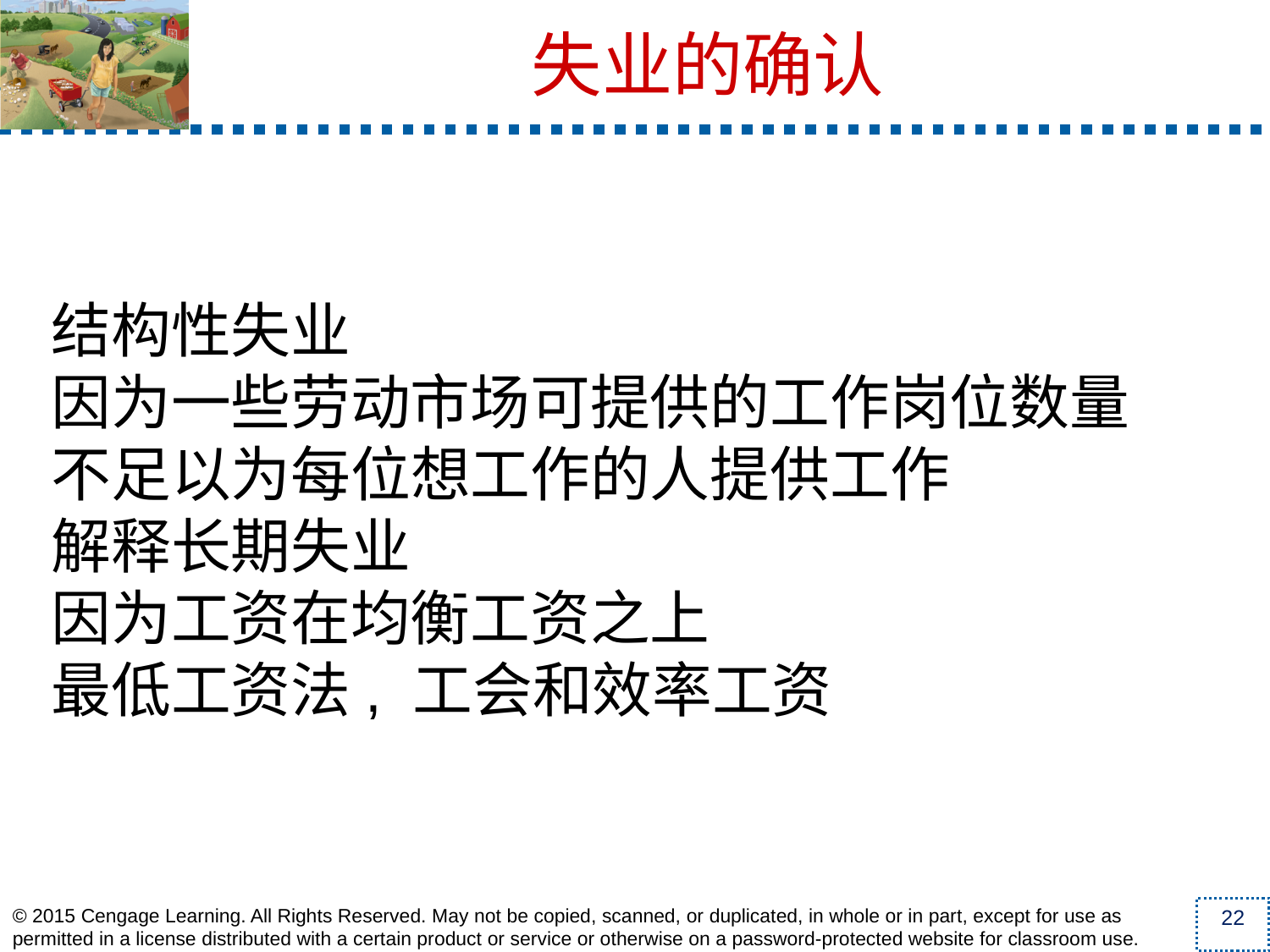

结构性失业
因为一些劳动市场可提供的工作岗位数量
不足以为每位想工作的人提供工作
解释长期失业
因为工资在均衡工资之上
最低工资法, 工会和效率工资
失业的确认
22
© 2015 Cengage Learning. All Rights Reserved. May not be copied, scanned, or duplicated, in whole or in part, except for use as permitted in a license distributed with a certain product or service or otherwise on a password-protected website for classroom use.